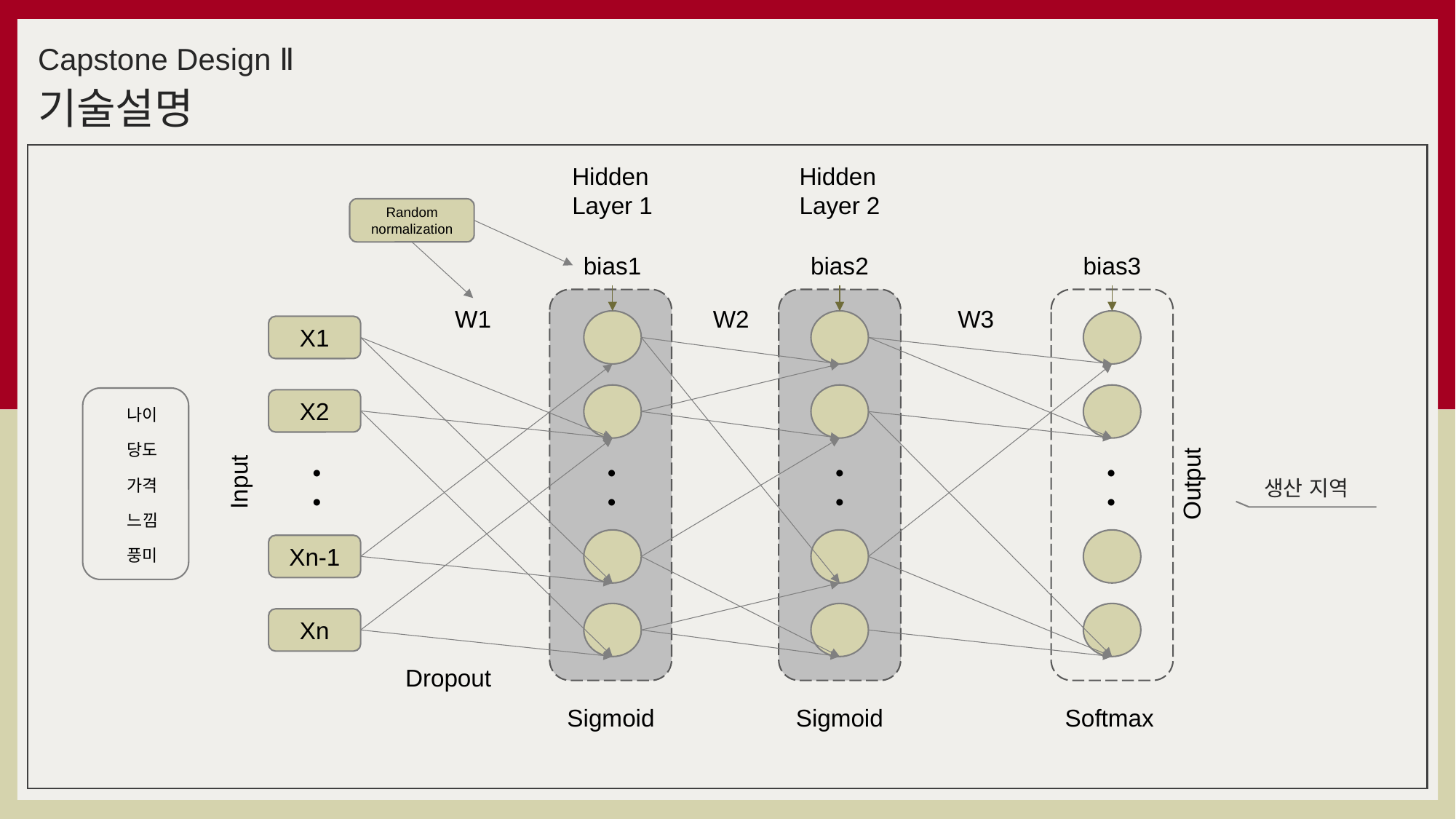

Capstone Design Ⅱ
기술설명
Hidden
Layer 1
Hidden
Layer 2
Random normalization
bias1
bias2
bias3

W1
W2
W3

X1

X2

Input
Output

Xn-1

Xn
Sigmoid
Sigmoid
Softmax

나이
당도
가격
느낌
풍미
생산 지역

Dropout